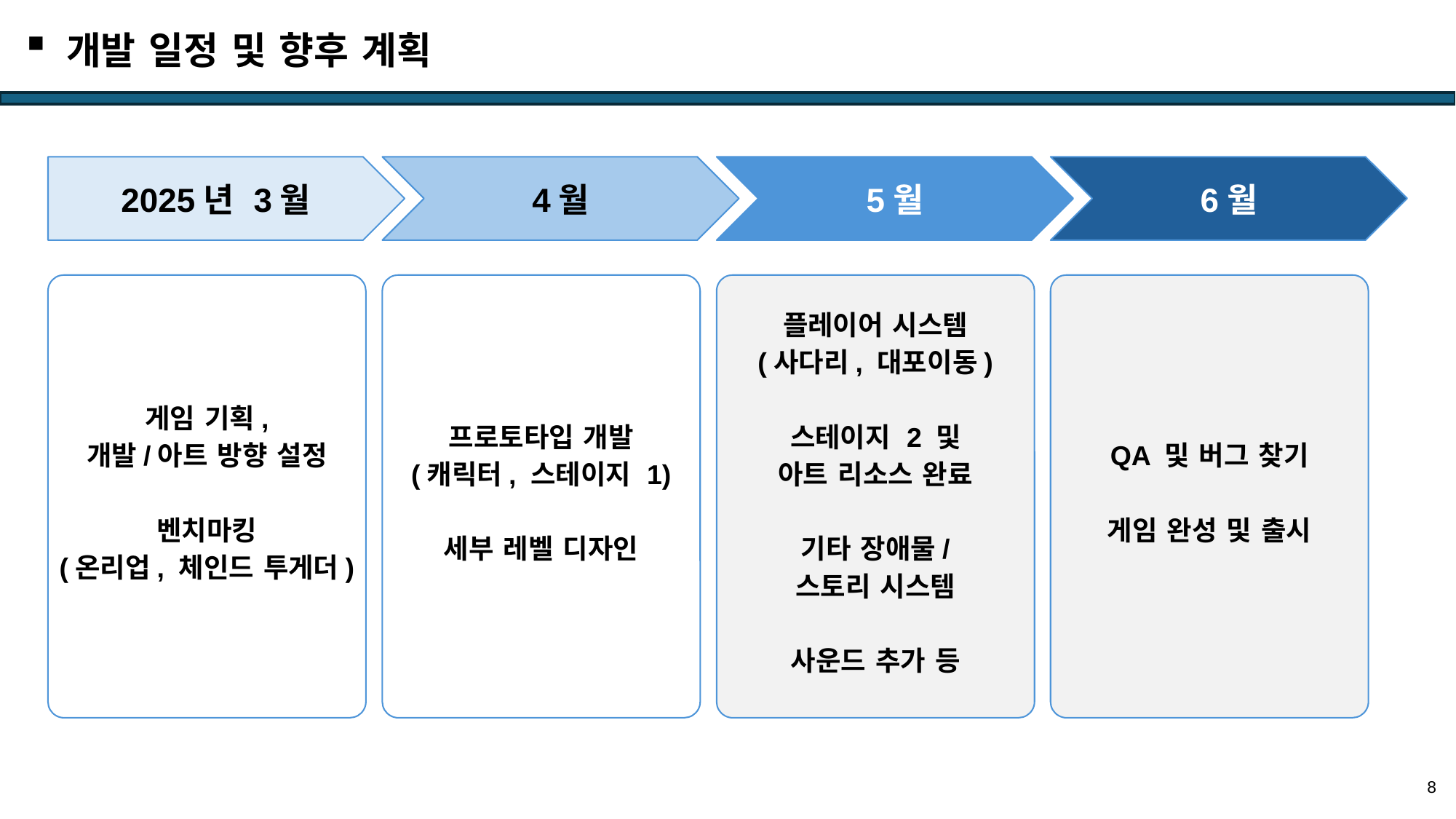

개발 일정 및 향후 계획

2025년 3월
4월
5월
6월
게임 기획,
개발/아트 방향 설정

벤치마킹
(온리업, 체인드 투게더)
프로토타입 개발
(캐릭터, 스테이지 1)

세부 레벨 디자인
플레이어 시스템
(사다리, 대포이동)

스테이지 2 및
아트 리소스 완료
기타 장애물/
스토리 시스템
사운드 추가 등
QA 및 버그 찾기

게임 완성 및 출시
8